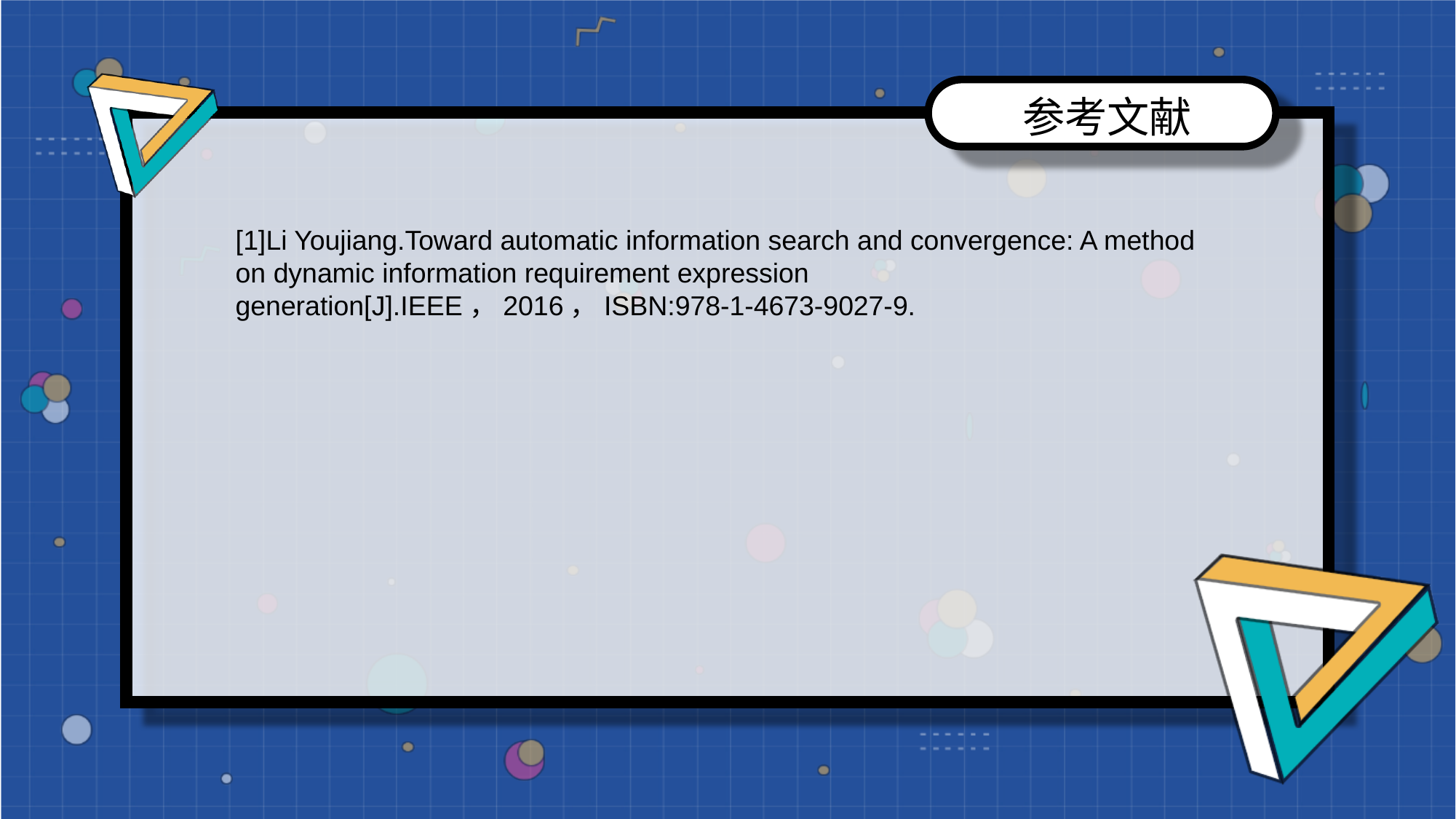

参考文献
[1]Li Youjiang.Toward automatic information search and convergence: A method on dynamic information requirement expression generation[J].IEEE，2016，ISBN:978-1-4673-9027-9.